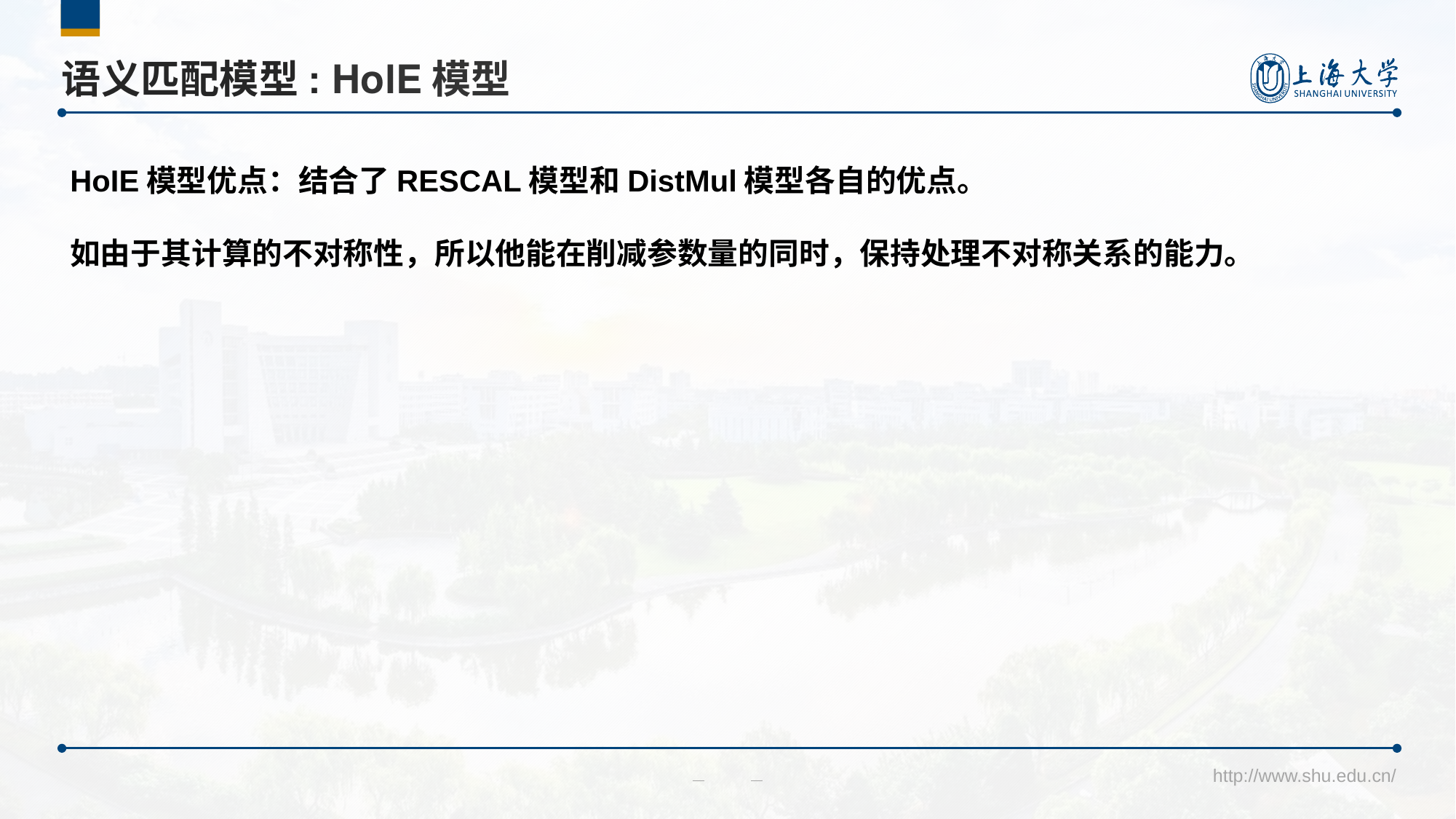

# 语义匹配模型: HolE模型
HoIE模型优点：结合了RESCAL模型和DistMul模型各自的优点。
如由于其计算的不对称性，所以他能在削减参数量的同时，保持处理不对称关系的能力。
59